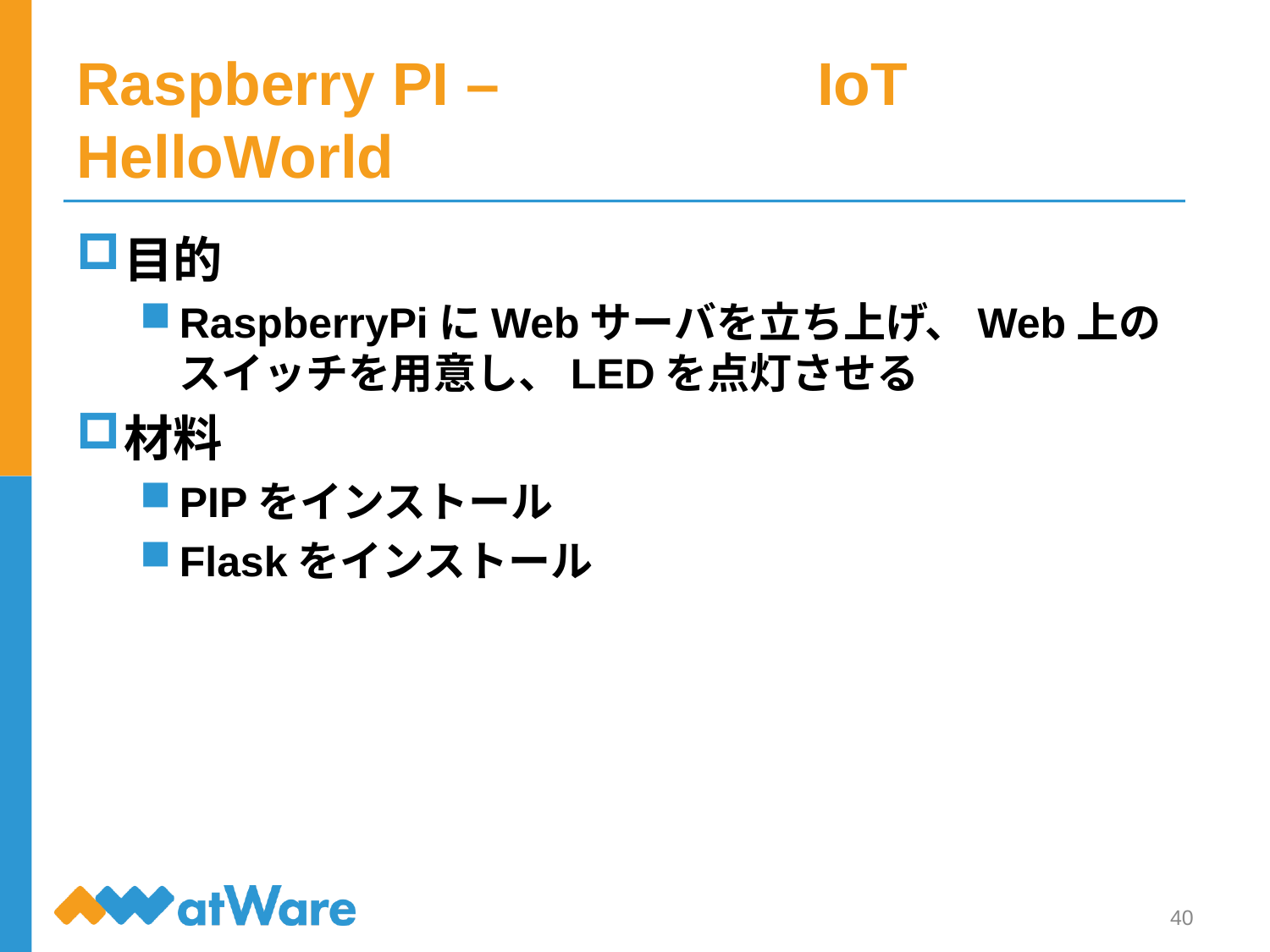

# Raspberry PI –                   IoT HelloWorld
目的
RaspberryPiにWebサーバを立ち上げ、Web上のスイッチを用意し、LEDを点灯させる
材料
PIPをインストール
Flaskをインストール
40